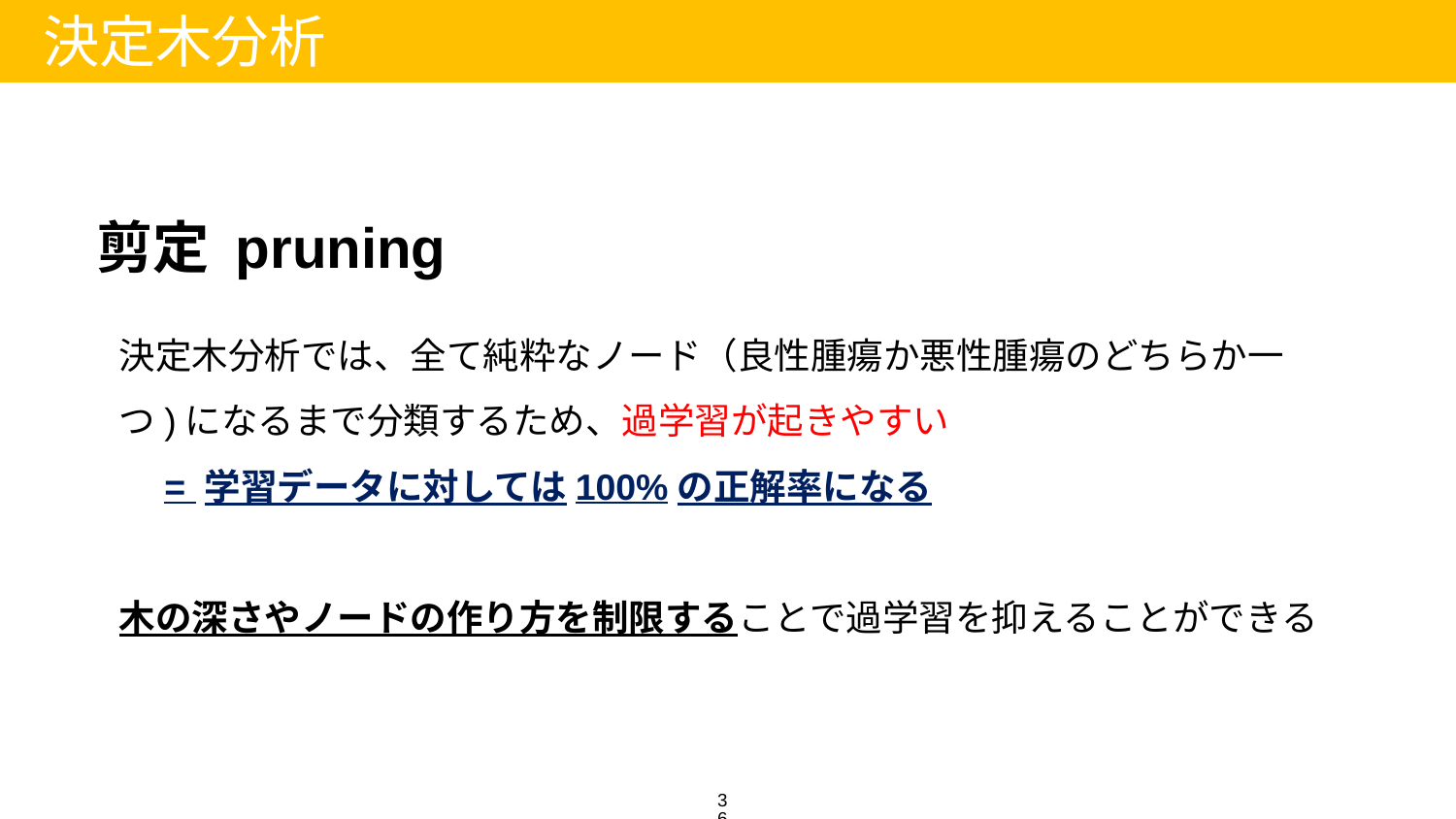

決定木分析
剪定 pruning
決定木分析では、全て純粋なノード（良性腫瘍か悪性腫瘍のどちらか一つ)になるまで分類するため、過学習が起きやすい
　= 学習データに対しては100%の正解率になる

木の深さやノードの作り方を制限することで過学習を抑えることができる
36